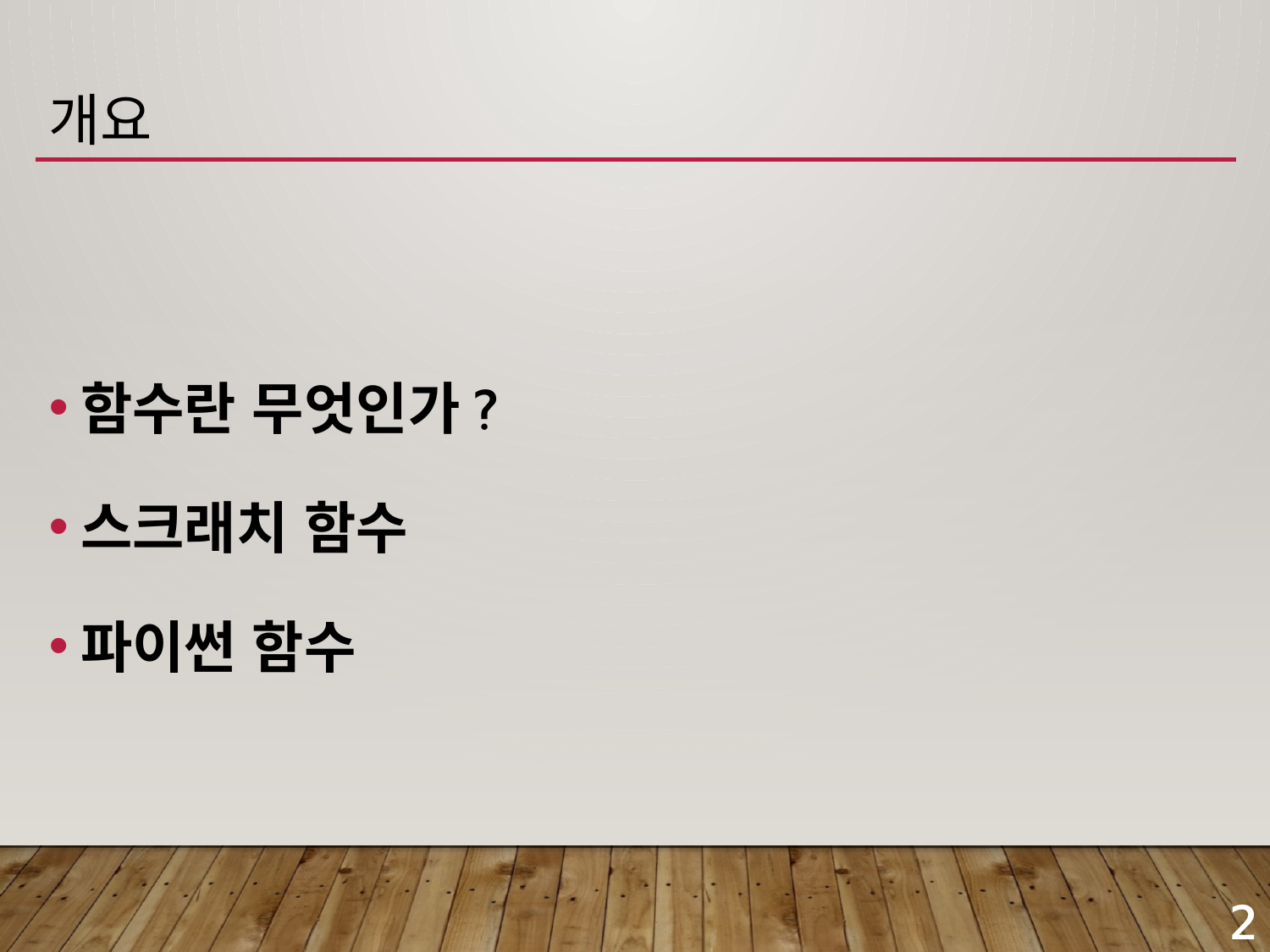

# 개요
함수란 무엇인가?
스크래치 함수
파이썬 함수